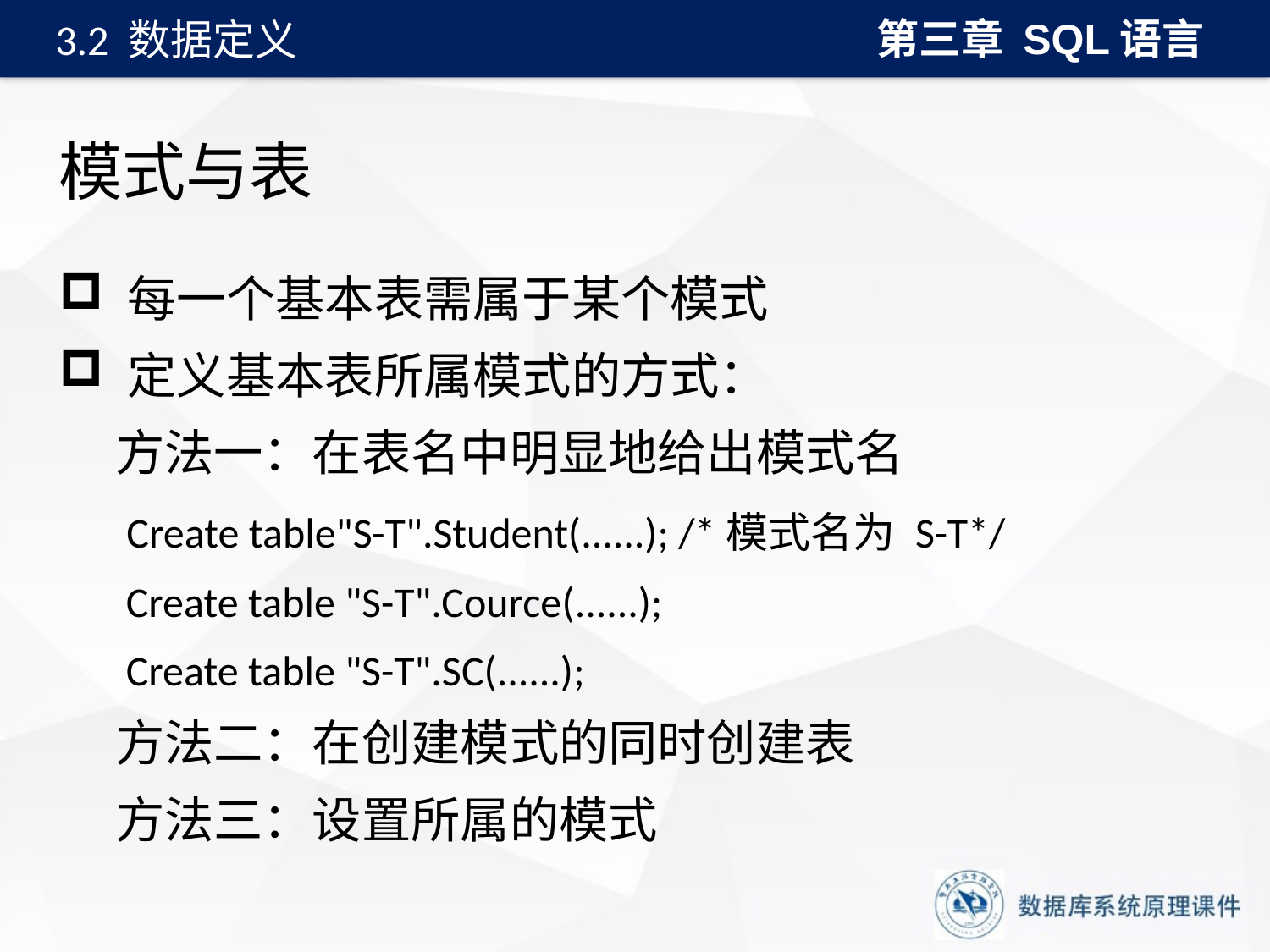

第三章 SQL语言
3.2 数据定义
# 模式与表
 每一个基本表需属于某个模式
 定义基本表所属模式的方式：
    方法一：在表名中明显地给出模式名
      Create table"S-T".Student(......); /*模式名为 S-T*/
       Create table "S-T".Cource(......);
       Create table "S-T".SC(......);
    方法二：在创建模式的同时创建表
    方法三：设置所属的模式